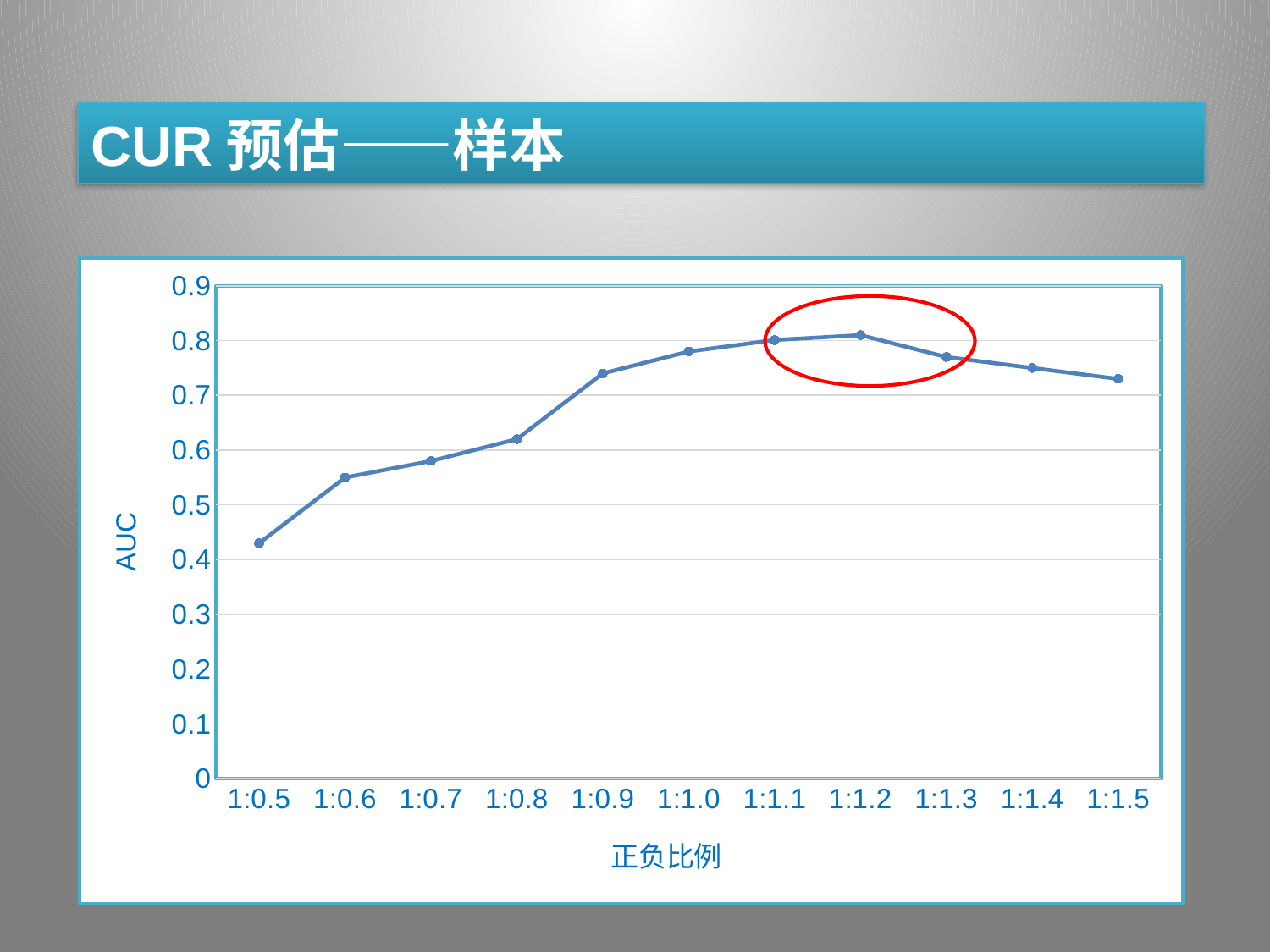

CUR预估——样本

### Chart

| Category | AUC |
|---|---|
| 1:0.5 | 0.43 |
| 1:0.6 | 0.55 |
| 1:0.7 | 0.58 |
| 1:0.8 | 0.62 |
| 1:0.9 | 0.74 |
| 1:1.0 | 0.78 |
| 1:1.1 | 0.801 |
| 1:1.2 | 0.81 |
| 1:1.3 | 0.77 |
| 1:1.4 | 0.75 |
| 1:1.5 | 0.73 |